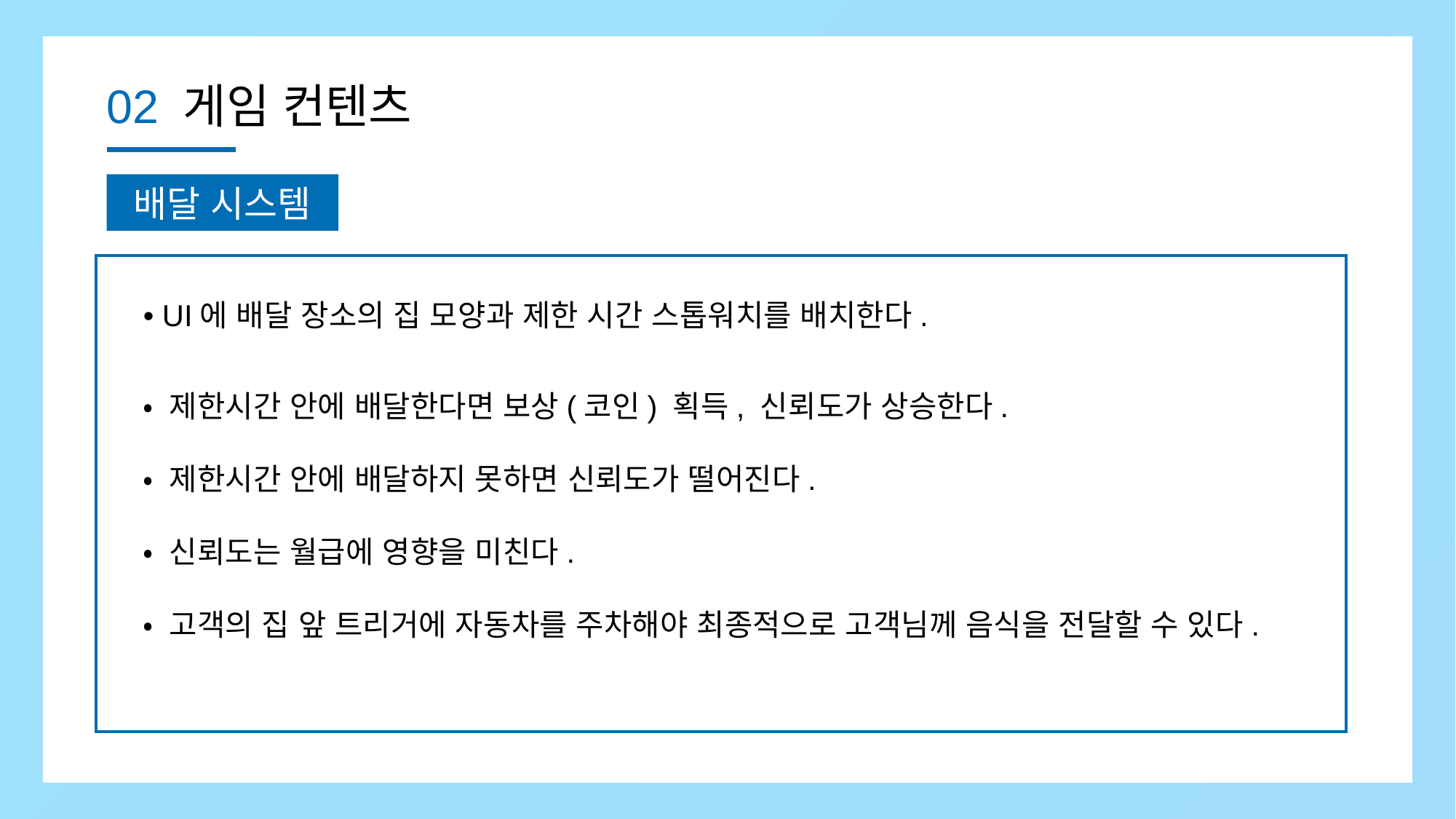

02 게임 컨텐츠
배달 시스템

• UI에 배달 장소의 집 모양과 제한 시간 스톱워치를 배치한다.
• 제한시간 안에 배달한다면 보상(코인) 획득, 신뢰도가 상승한다.
• 제한시간 안에 배달하지 못하면 신뢰도가 떨어진다.
• 신뢰도는 월급에 영향을 미친다.
• 고객의 집 앞 트리거에 자동차를 주차해야 최종적으로 고객님께 음식을 전달할 수 있다.